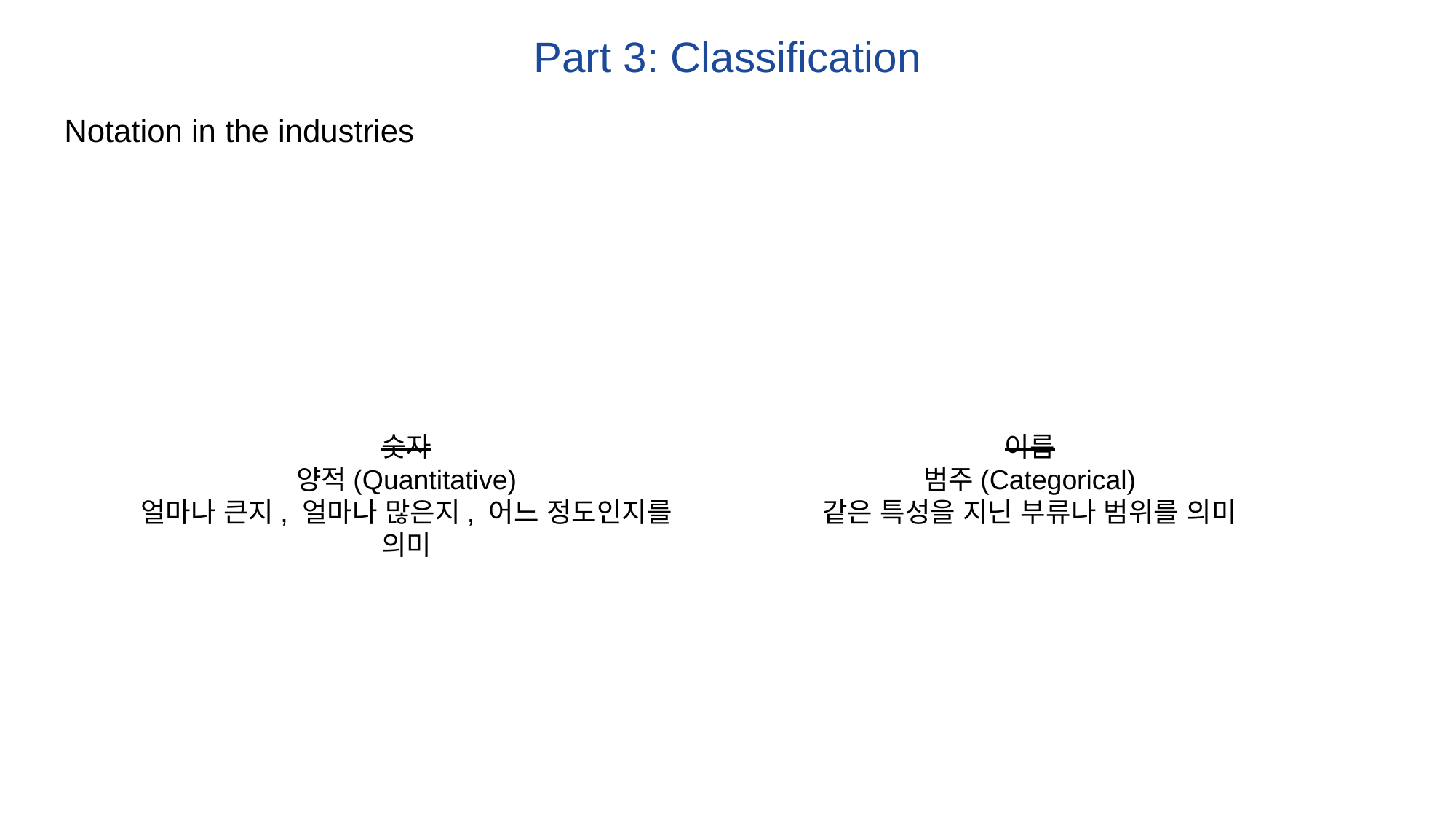

Part 3: Classification
Notation in the industries
숫자
양적(Quantitative)
얼마나 큰지, 얼마나 많은지, 어느 정도인지를 의미
이름
범주(Categorical)
같은 특성을 지닌 부류나 범위를 의미